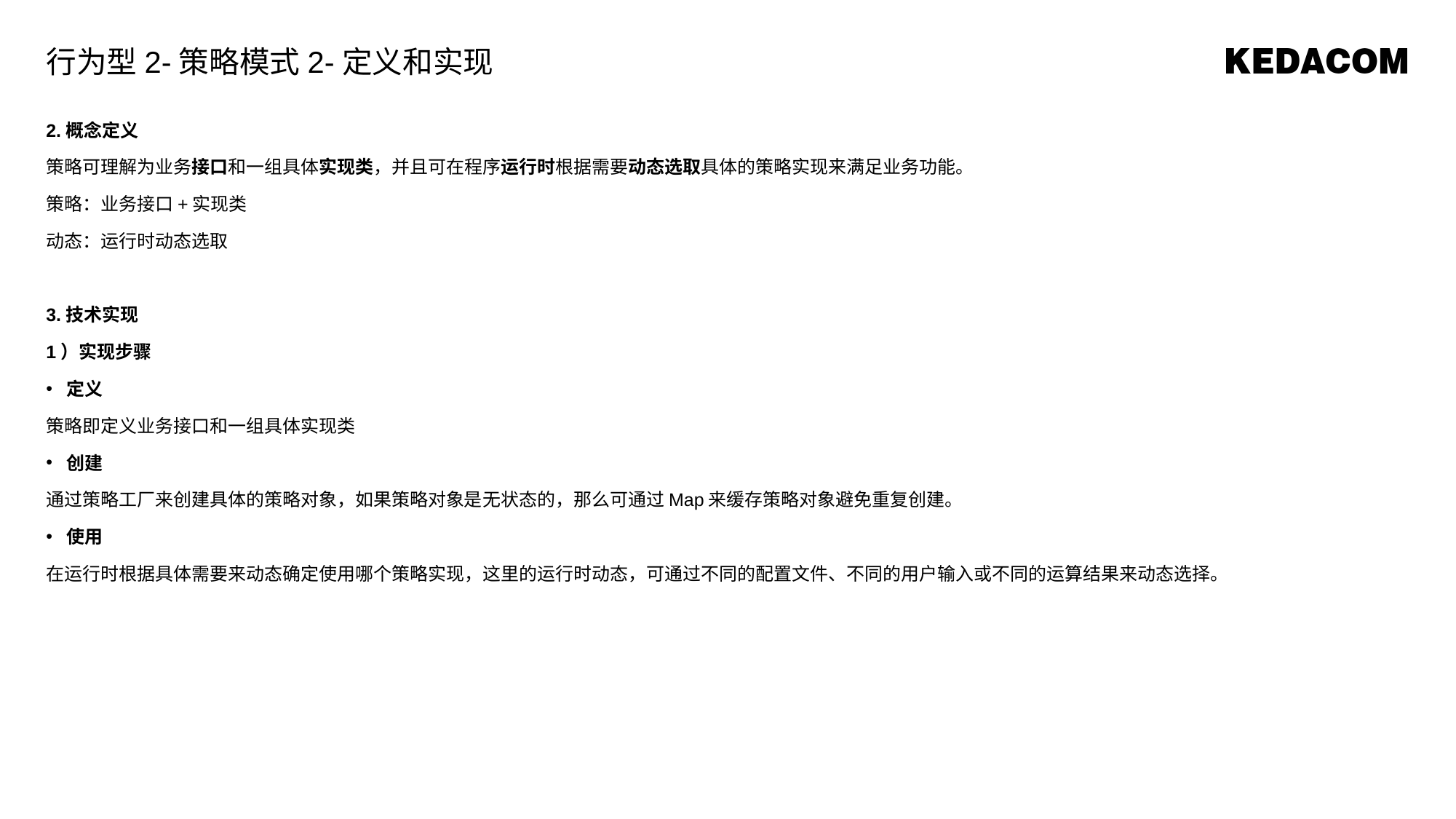

行为型2-策略模式2-定义和实现
2.概念定义
策略可理解为业务接口和一组具体实现类，并且可在程序运行时根据需要动态选取具体的策略实现来满足业务功能。
策略：业务接口+实现类
动态：运行时动态选取

3.技术实现
1）实现步骤
定义
策略即定义业务接口和一组具体实现类
创建
通过策略工厂来创建具体的策略对象，如果策略对象是无状态的，那么可通过Map来缓存策略对象避免重复创建。
使用
在运行时根据具体需要来动态确定使用哪个策略实现，这里的运行时动态，可通过不同的配置文件、不同的用户输入或不同的运算结果来动态选择。